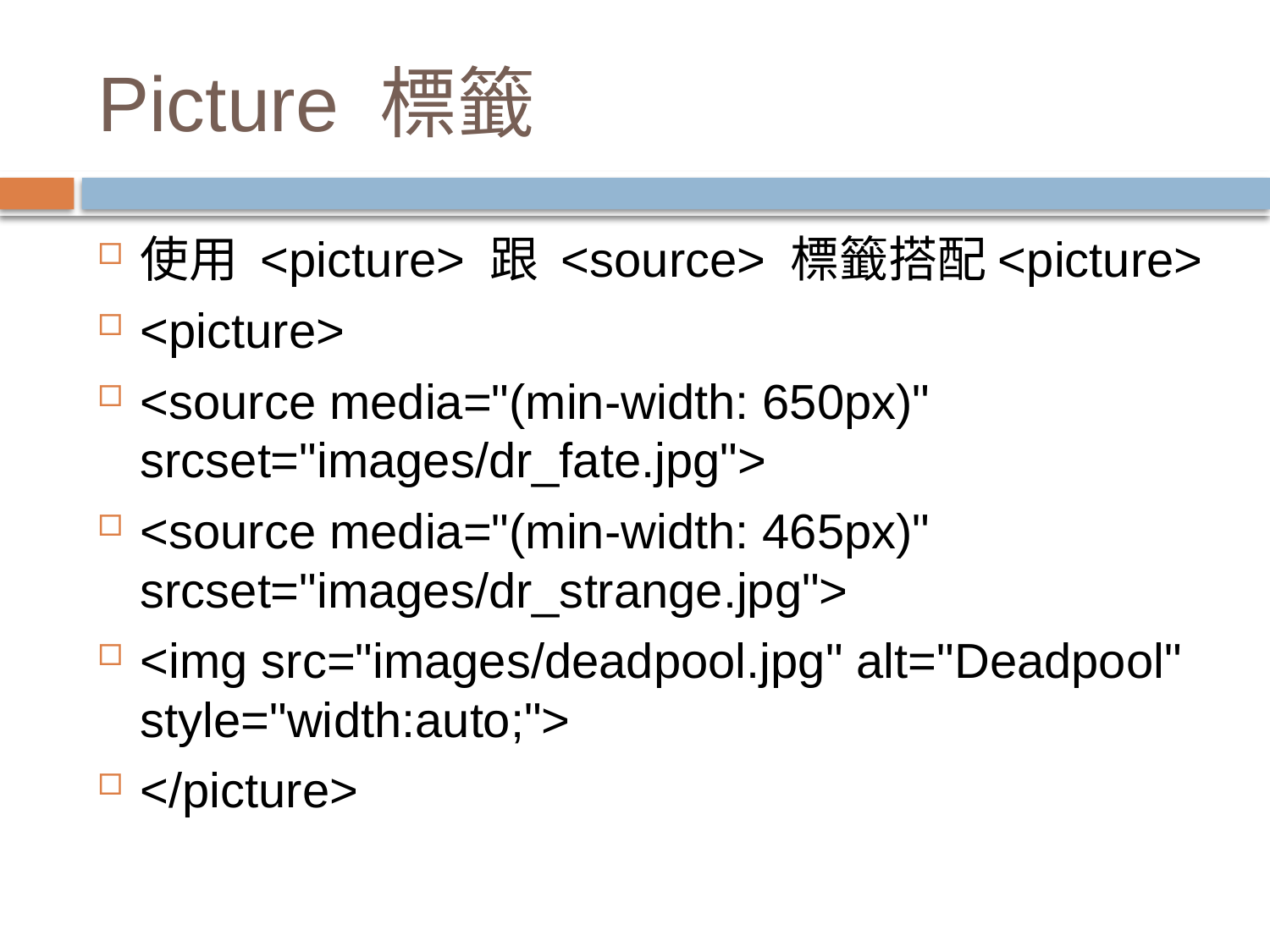

# Picture 標籤
使用 <picture> 跟 <source> 標籤搭配<picture>
<picture>
<source media="(min-width: 650px)" srcset="images/dr_fate.jpg">
<source media="(min-width: 465px)" srcset="images/dr_strange.jpg">
<img src="images/deadpool.jpg" alt="Deadpool" style="width:auto;">
</picture>